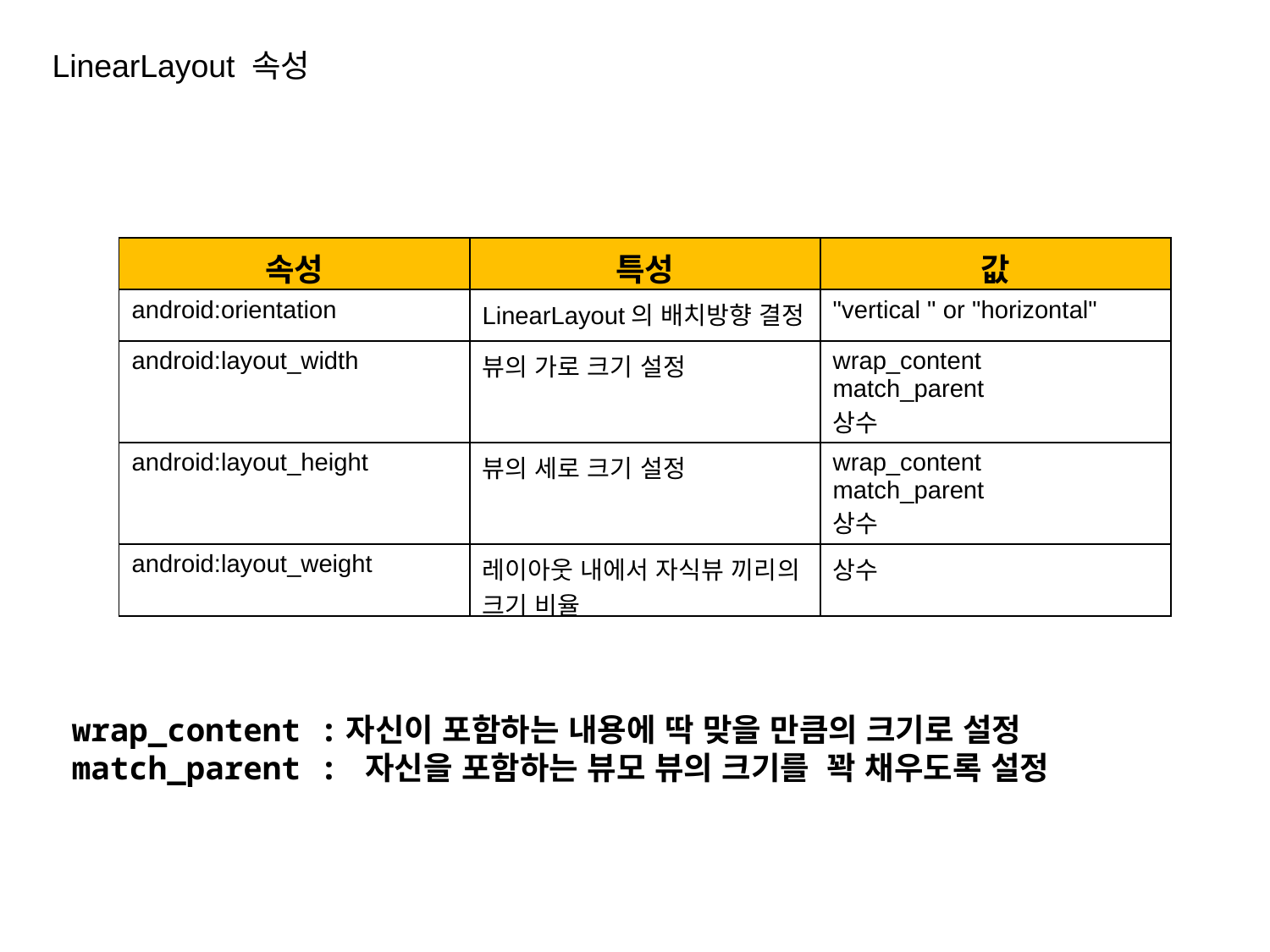

LinearLayout 속성
| 속성 | 특성 | 값 |
| --- | --- | --- |
| android:orientation | LinearLayout의 배치방향 결정 | "vertical " or "horizontal" |
| android:layout\_width | 뷰의 가로 크기 설정 | wrap\_content match\_parent 상수 |
| android:layout\_height | 뷰의 세로 크기 설정 | wrap\_content match\_parent 상수 |
| android:layout\_weight | 레이아웃 내에서 자식뷰 끼리의 크기 비율 | 상수 |
wrap_content :자신이 포함하는 내용에 딱 맞을 만큼의 크기로 설정
match_parent : 자신을 포함하는 뷰모 뷰의 크기를  꽉 채우도록 설정